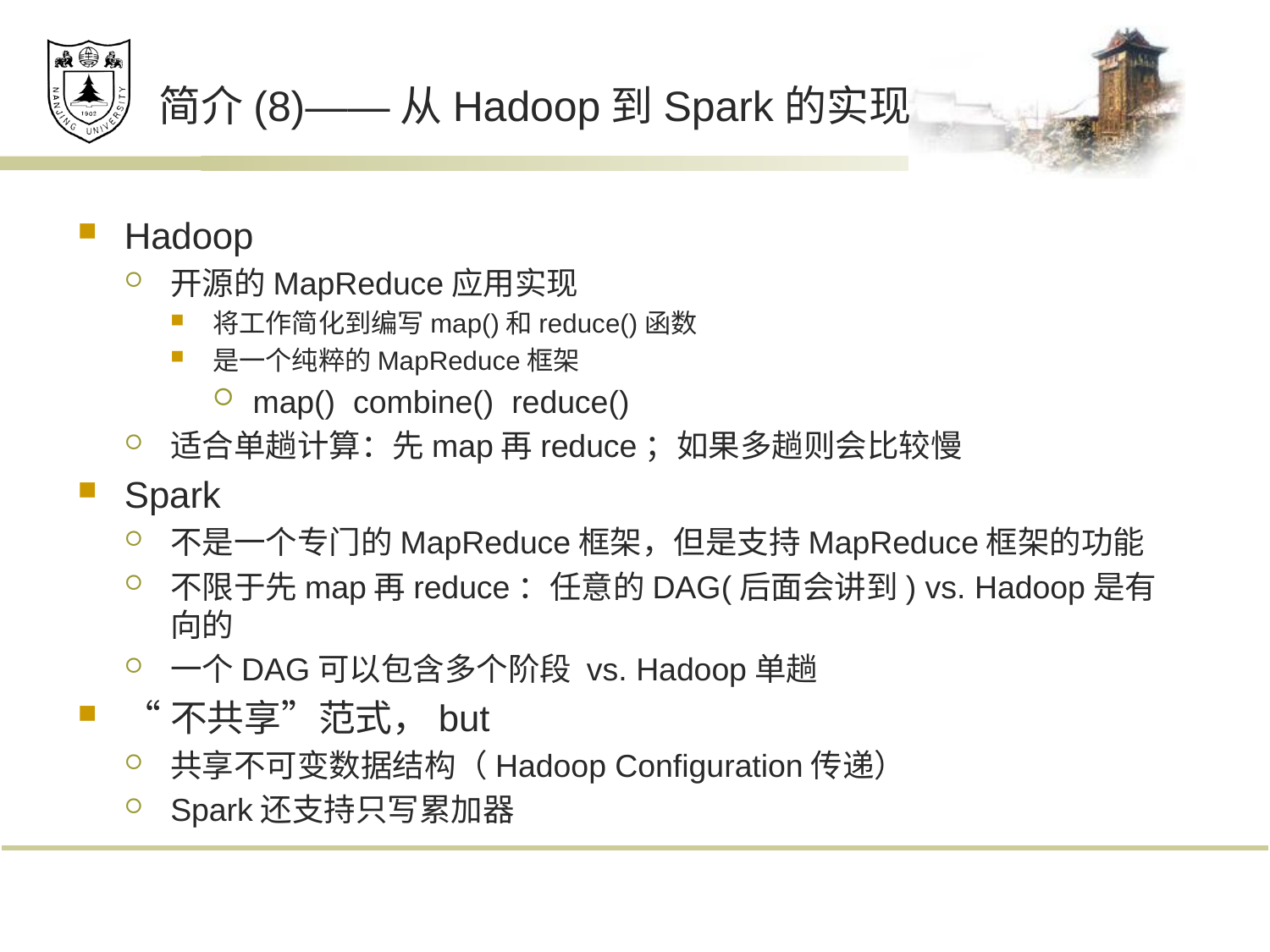

# 简介(8)——从Hadoop到Spark的实现
Hadoop
开源的MapReduce应用实现
将工作简化到编写map()和reduce()函数
是一个纯粹的MapReduce框架
map()  combine()  reduce()
适合单趟计算：先map再reduce；如果多趟则会比较慢
Spark
不是一个专门的MapReduce框架，但是支持MapReduce框架的功能
不限于先map再reduce：任意的DAG(后面会讲到) vs. Hadoop是有向的
一个DAG可以包含多个阶段 vs. Hadoop单趟
“不共享”范式，but
共享不可变数据结构（Hadoop Configuration传递）
Spark还支持只写累加器